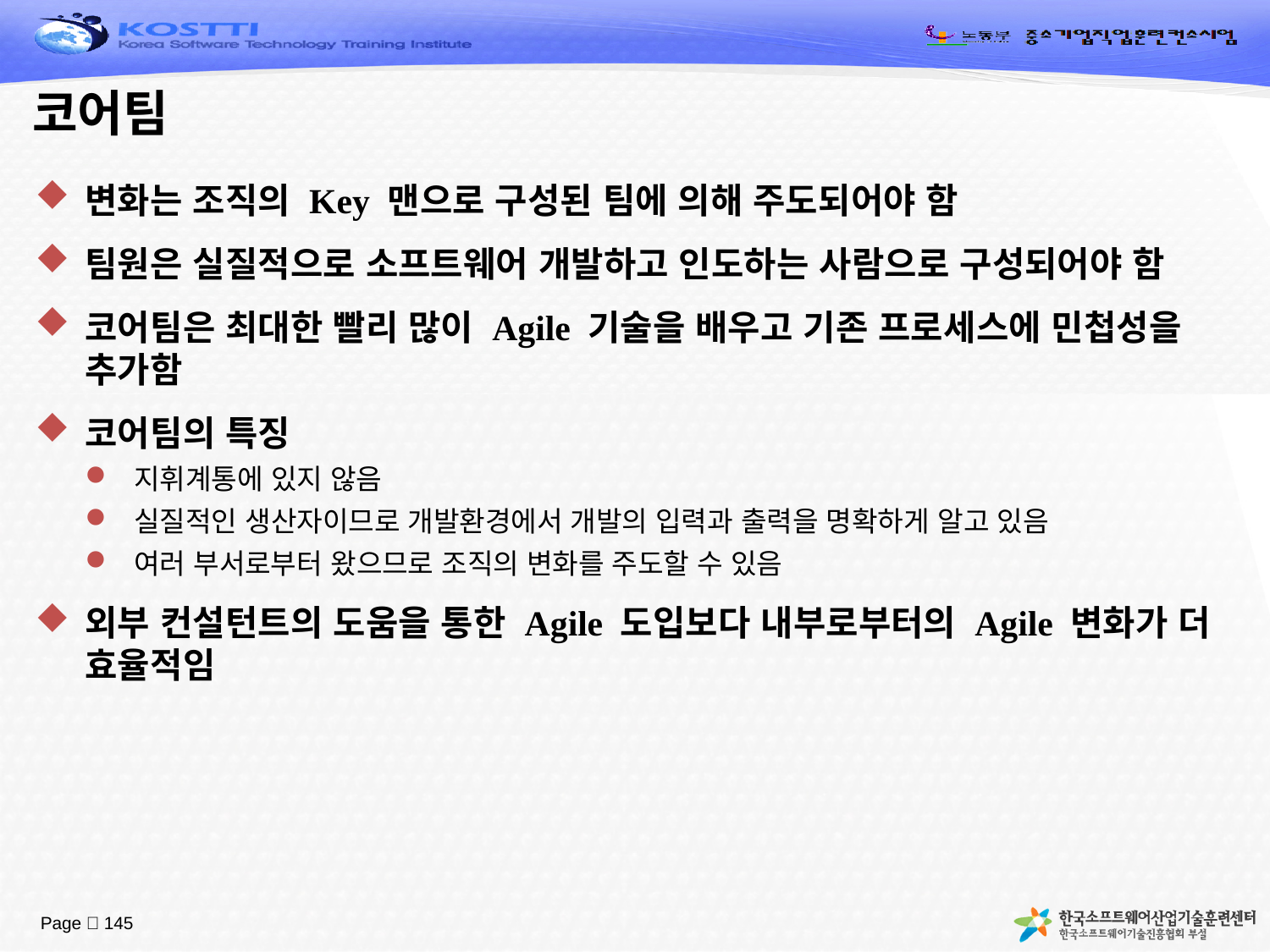

# 코어팀
변화는 조직의 Key 맨으로 구성된 팀에 의해 주도되어야 함
팀원은 실질적으로 소프트웨어 개발하고 인도하는 사람으로 구성되어야 함
코어팀은 최대한 빨리 많이 Agile 기술을 배우고 기존 프로세스에 민첩성을 추가함
코어팀의 특징
지휘계통에 있지 않음
실질적인 생산자이므로 개발환경에서 개발의 입력과 출력을 명확하게 알고 있음
여러 부서로부터 왔으므로 조직의 변화를 주도할 수 있음
외부 컨설턴트의 도움을 통한 Agile 도입보다 내부로부터의 Agile 변화가 더 효율적임